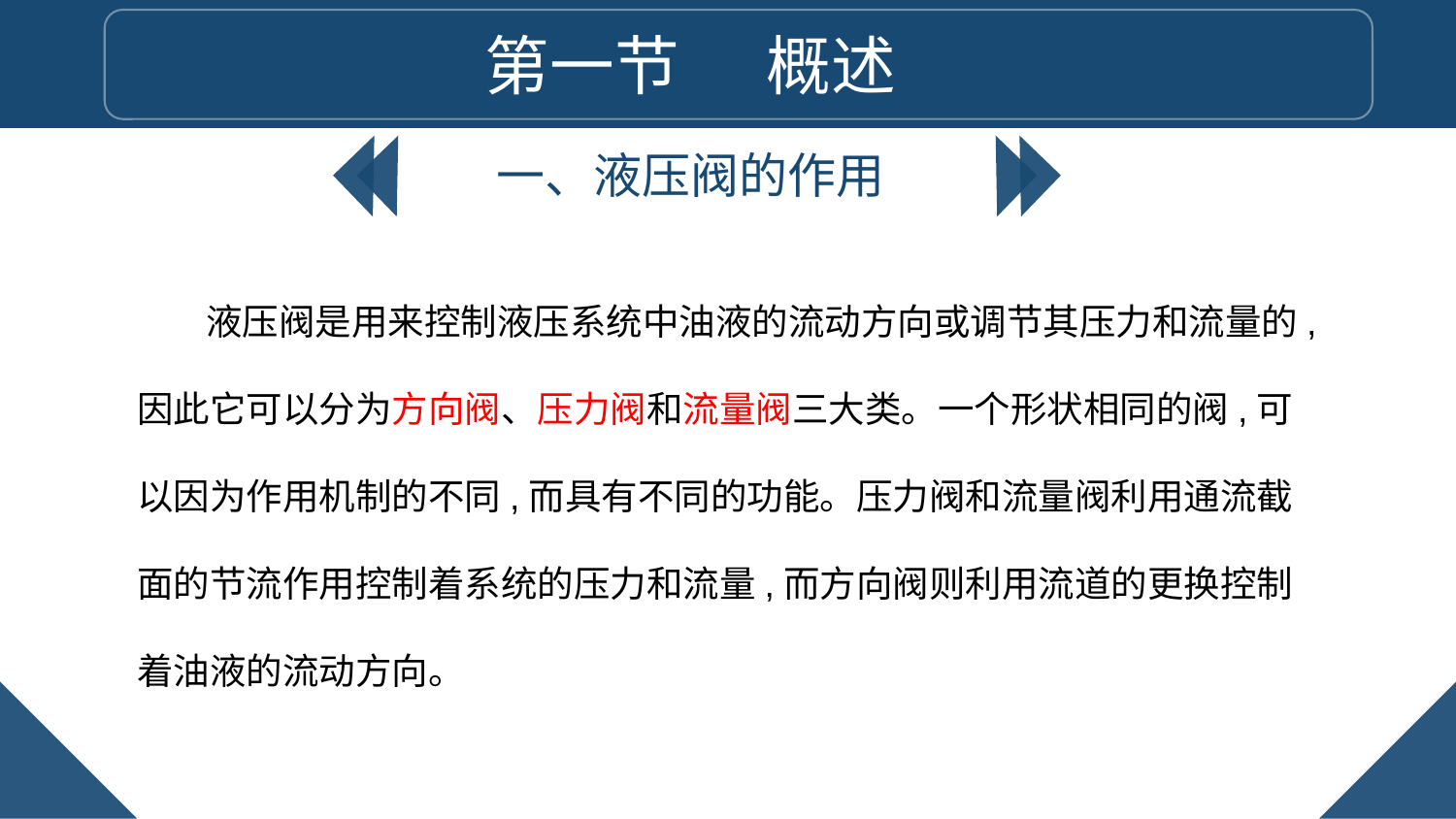

第一节      概述
一、液压阀的作用

液压阀是用来控制液压系统中油液的流动方向或调节其压力和流量的,因此它可以分为方向阀、压力阀和流量阀三大类。一个形状相同的阀,可以因为作用机制的不同,而具有不同的功能。压力阀和流量阀利用通流截面的节流作用控制着系统的压力和流量,而方向阀则利用流道的更换控制着油液的流动方向。